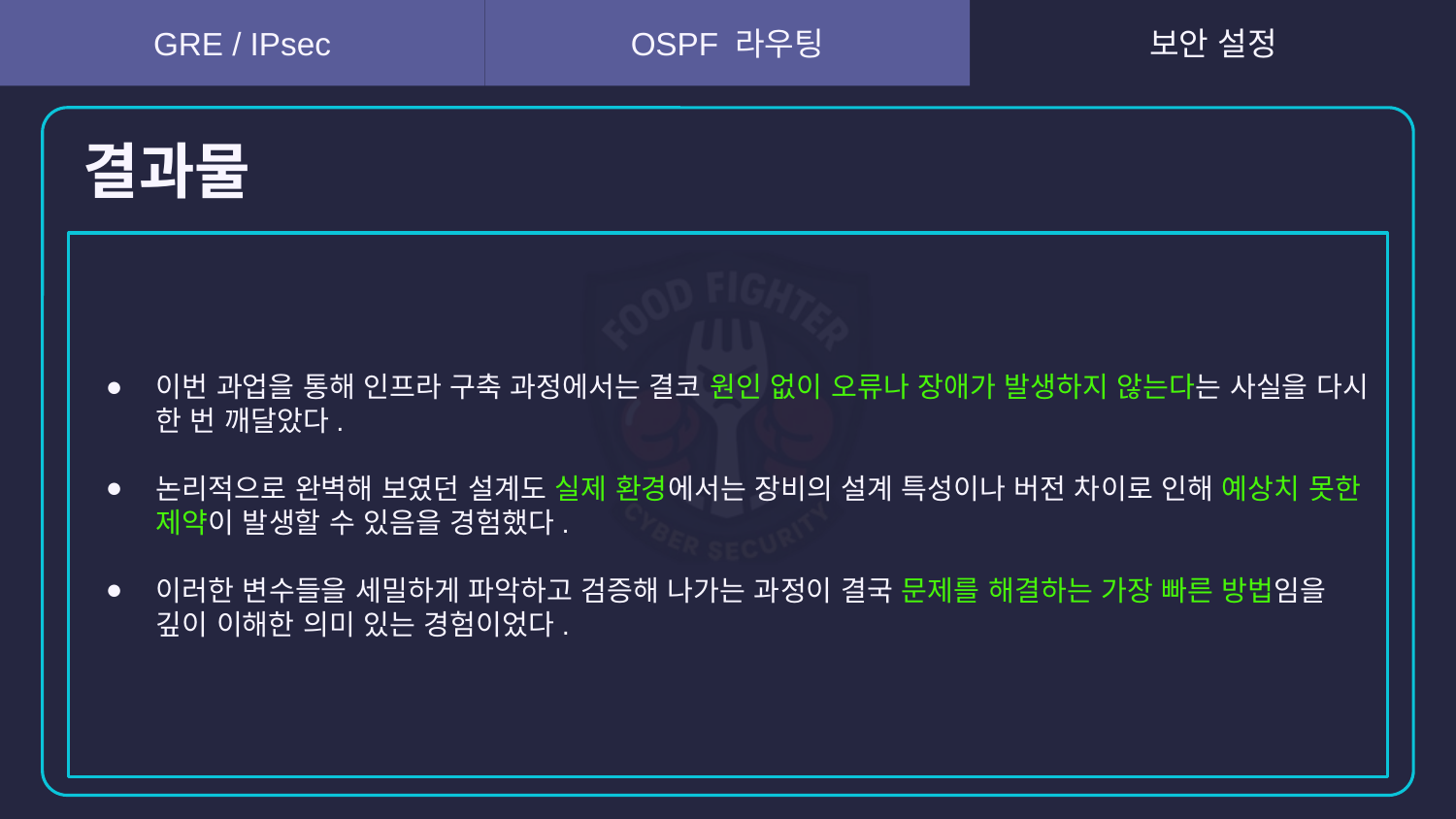

# 결과물
이번 과업을 통해 인프라 구축 과정에서는 결코 원인 없이 오류나 장애가 발생하지 않는다는 사실을 다시 한 번 깨달았다.
논리적으로 완벽해 보였던 설계도 실제 환경에서는 장비의 설계 특성이나 버전 차이로 인해 예상치 못한 제약이 발생할 수 있음을 경험했다.

이러한 변수들을 세밀하게 파악하고 검증해 나가는 과정이 결국 문제를 해결하는 가장 빠른 방법임을 깊이 이해한 의미 있는 경험이었다.